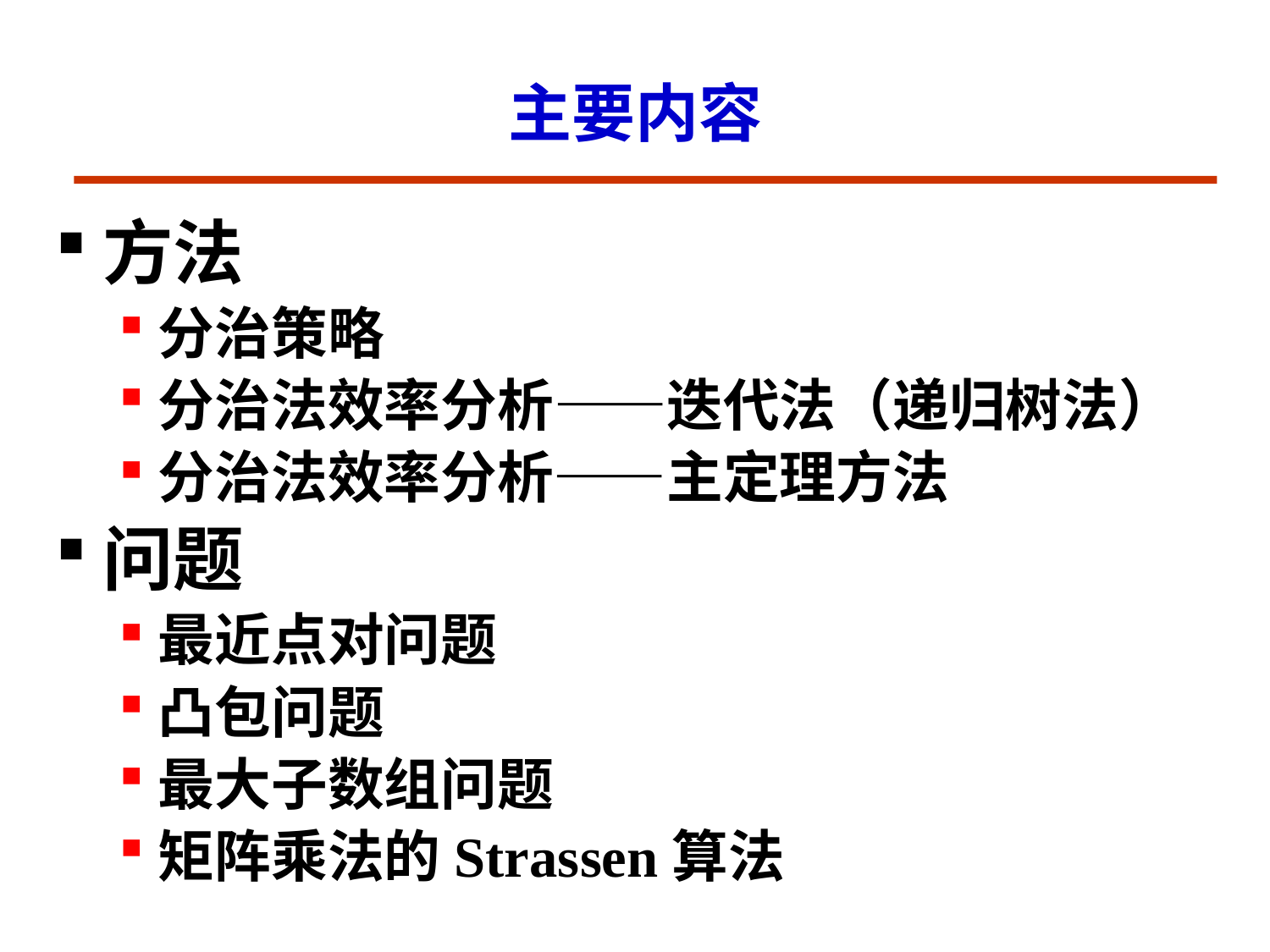

主要内容
方法
分治策略
分治法效率分析——迭代法（递归树法）
分治法效率分析——主定理方法
问题
最近点对问题
凸包问题
最大子数组问题
矩阵乘法的Strassen算法